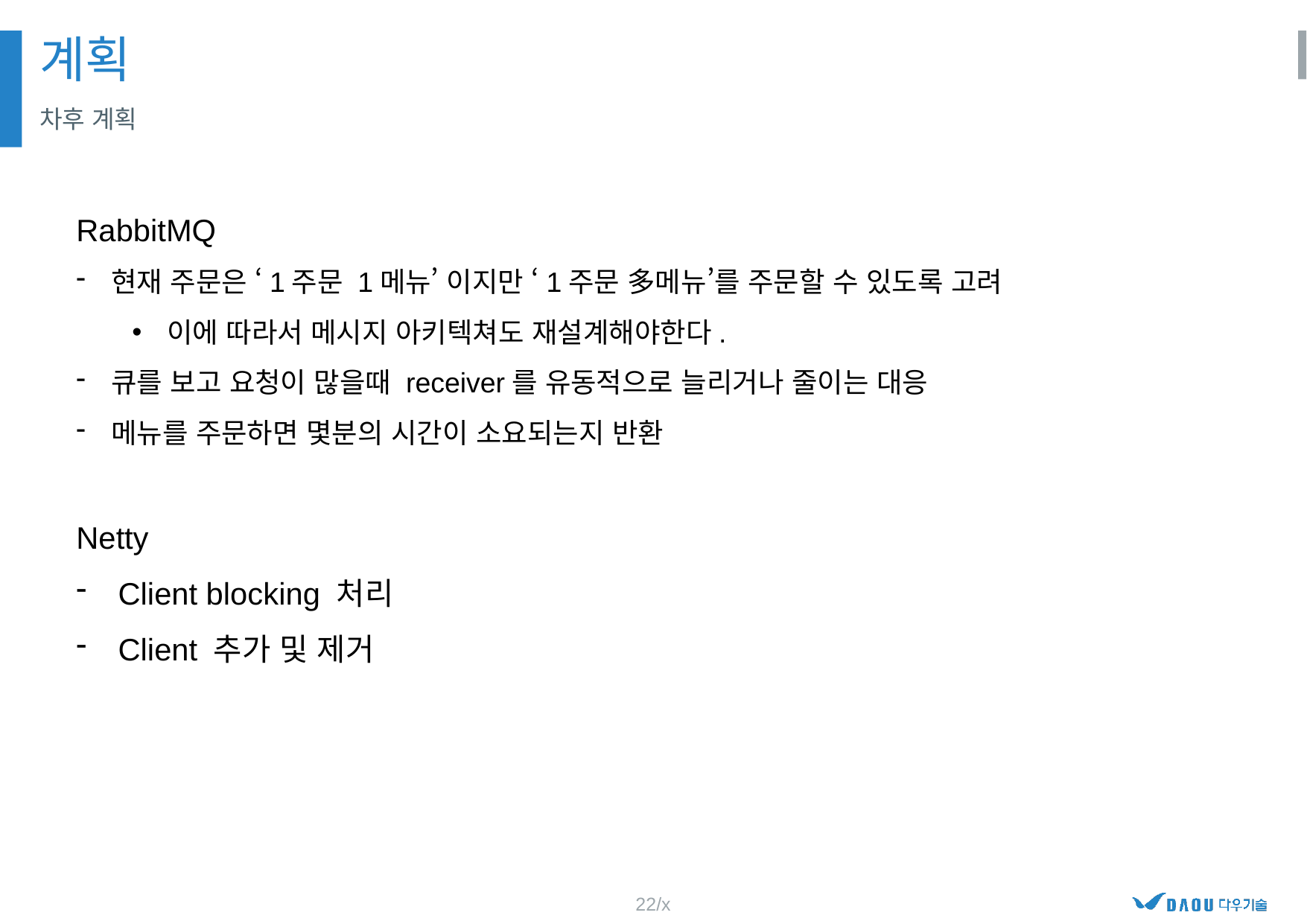

계획
차후 계획
RabbitMQ
현재 주문은 ‘1주문 1메뉴’ 이지만 ‘1주문 多메뉴’를 주문할 수 있도록 고려
이에 따라서 메시지 아키텍쳐도 재설계해야한다.
큐를 보고 요청이 많을때 receiver를 유동적으로 늘리거나 줄이는 대응
메뉴를 주문하면 몇분의 시간이 소요되는지 반환

Netty
Client blocking 처리
Client 추가 및 제거